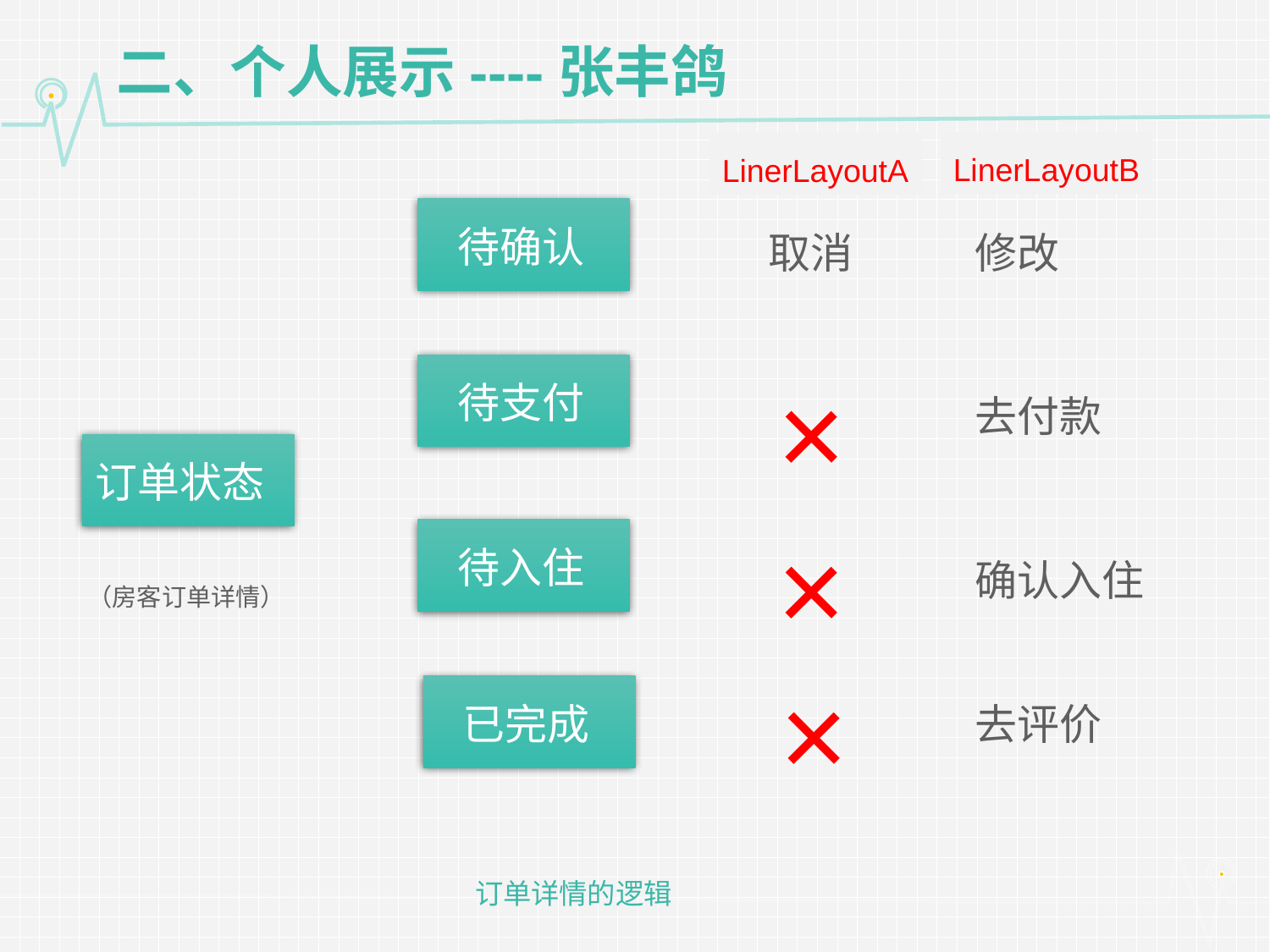

# 二、个人展示----张丰鸽
LinerLayoutB
LinerLayoutA

  待确认
取消
修改
×

  待支付
去付款

订单状态
×

  待入住
确认入住
（房客订单详情）
×

  已完成
去评价
订单详情的逻辑